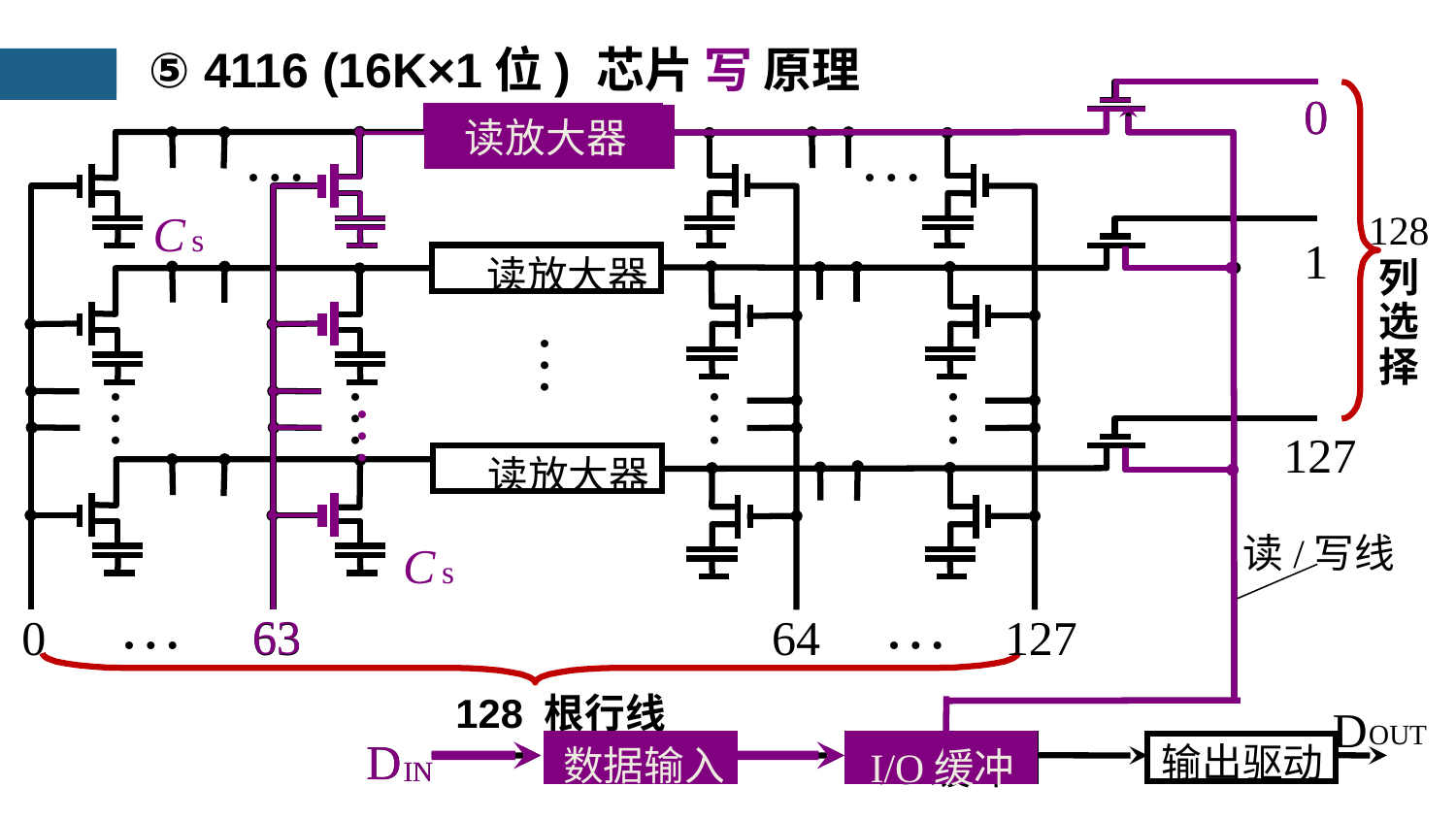

⑤ 4116 (16K×1位) 芯片 写 原理

0

    读放大器

…

…

C
128
列
选
择
s

1

    读放大器

…

…
…
…
…

127

    读放大器

读/写线

C
s

…
…
0
63
64
127

128 根行线
D

OUT
D
输出驱动
I/O缓冲

数据输入
IN

0

  读放大器
读出放大器

…

63

D
数据输入

I/O缓冲
I/O缓冲

IN